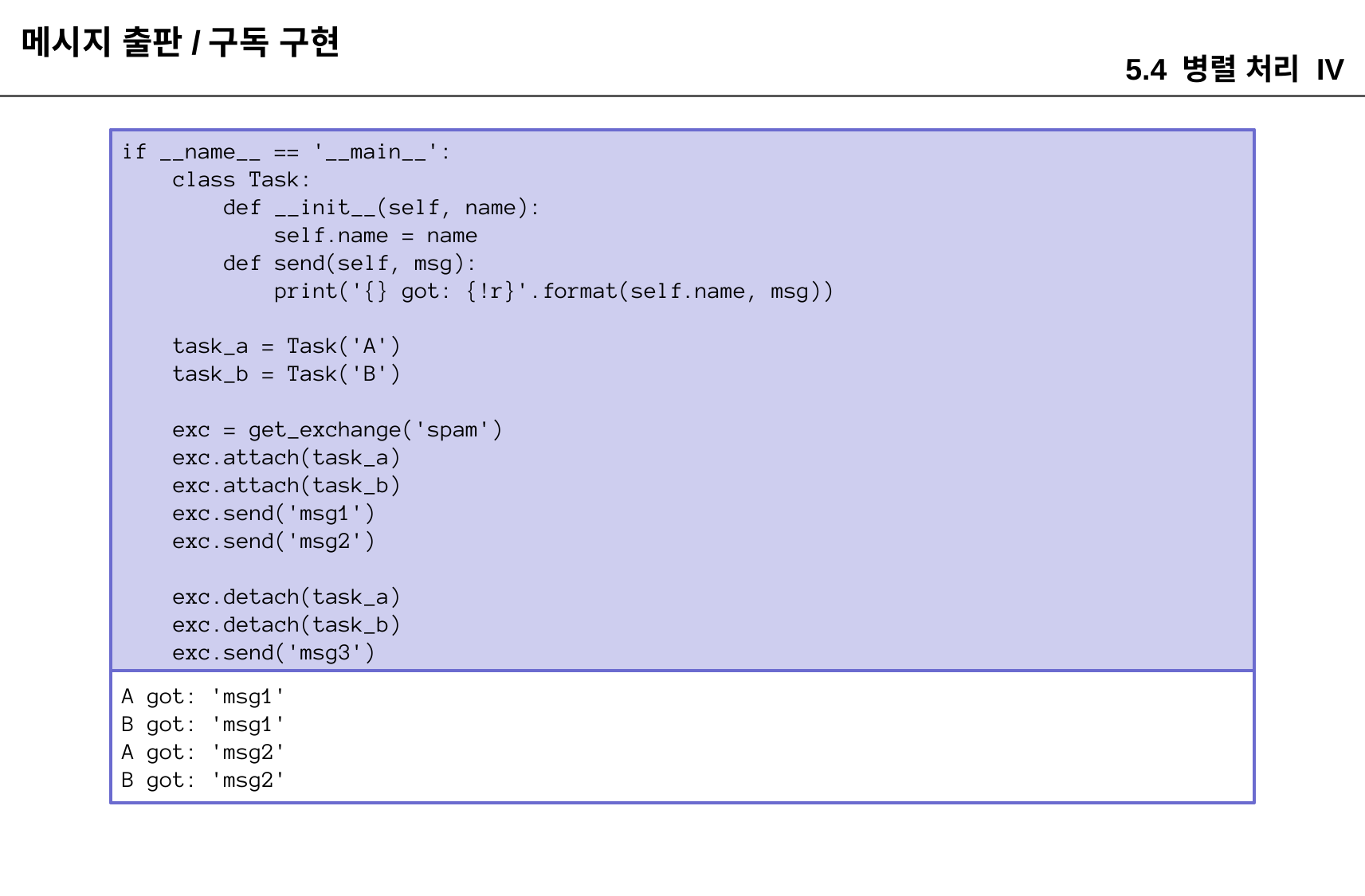

메시지 출판/구독 구현
5.4 병렬 처리 IV
if __name__ == '__main__':
    class Task:
        def __init__(self, name):
            self.name = name
        def send(self, msg):
            print('{} got: {!r}'.format(self.name, msg))

    task_a = Task('A')
    task_b = Task('B')

    exc = get_exchange('spam')
    exc.attach(task_a)
    exc.attach(task_b)
    exc.send('msg1')
    exc.send('msg2')

    exc.detach(task_a)
    exc.detach(task_b)
    exc.send('msg3')
A got: 'msg1'
B got: 'msg1'
A got: 'msg2'
B got: 'msg2'